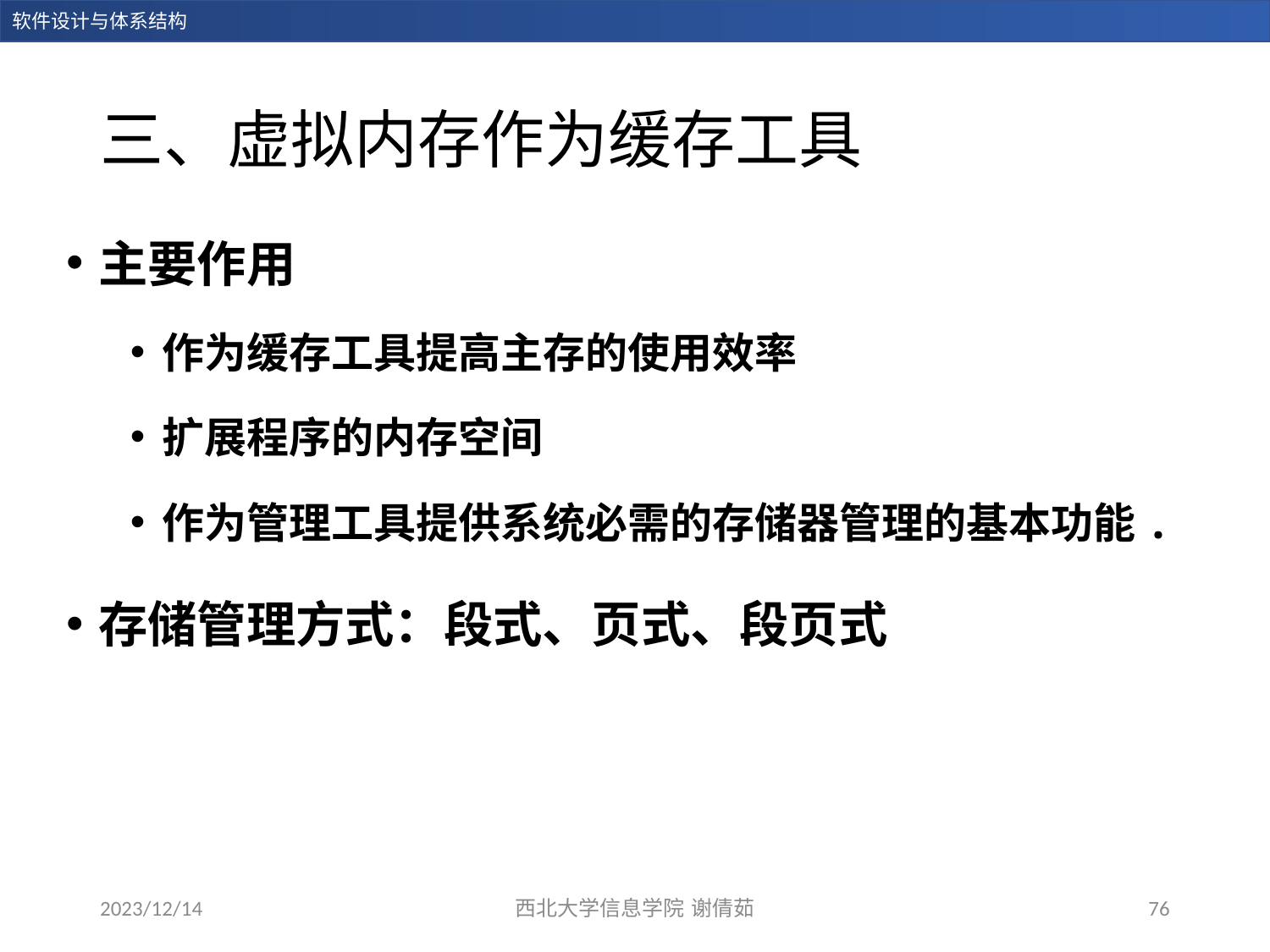

# 三、虚拟内存作为缓存工具
主要作用
作为缓存工具提高主存的使用效率
扩展程序的内存空间
作为管理工具提供系统必需的存储器管理的基本功能.
存储管理方式：段式、页式、段页式
2023/12/14
西北大学信息学院 谢倩茹
76